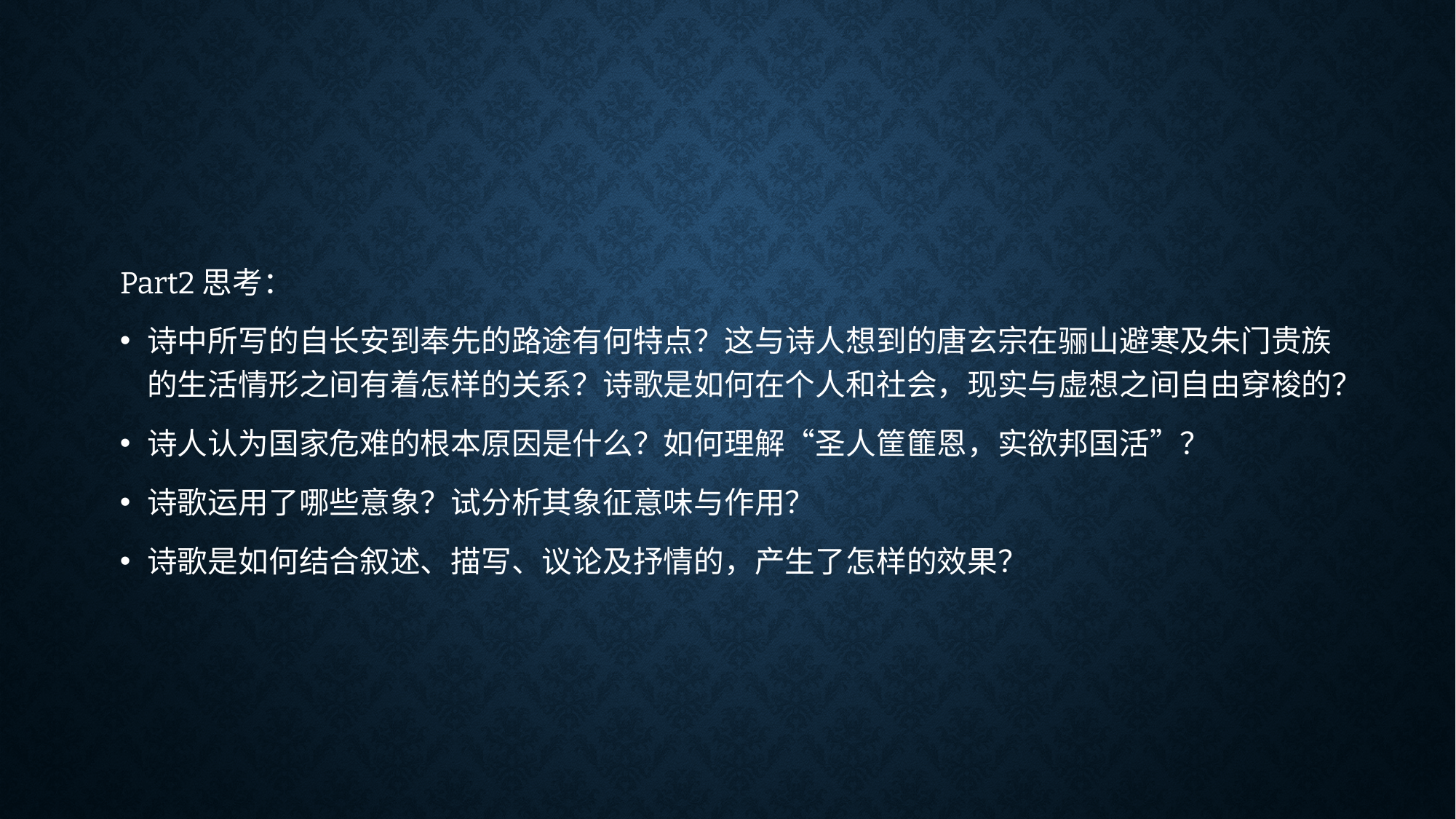

#
Part2思考：
诗中所写的自长安到奉先的路途有何特点？这与诗人想到的唐玄宗在骊山避寒及朱门贵族的生活情形之间有着怎样的关系？诗歌是如何在个人和社会，现实与虚想之间自由穿梭的？
诗人认为国家危难的根本原因是什么？如何理解“圣人筐篚恩，实欲邦国活”？
诗歌运用了哪些意象？试分析其象征意味与作用？
诗歌是如何结合叙述、描写、议论及抒情的，产生了怎样的效果？